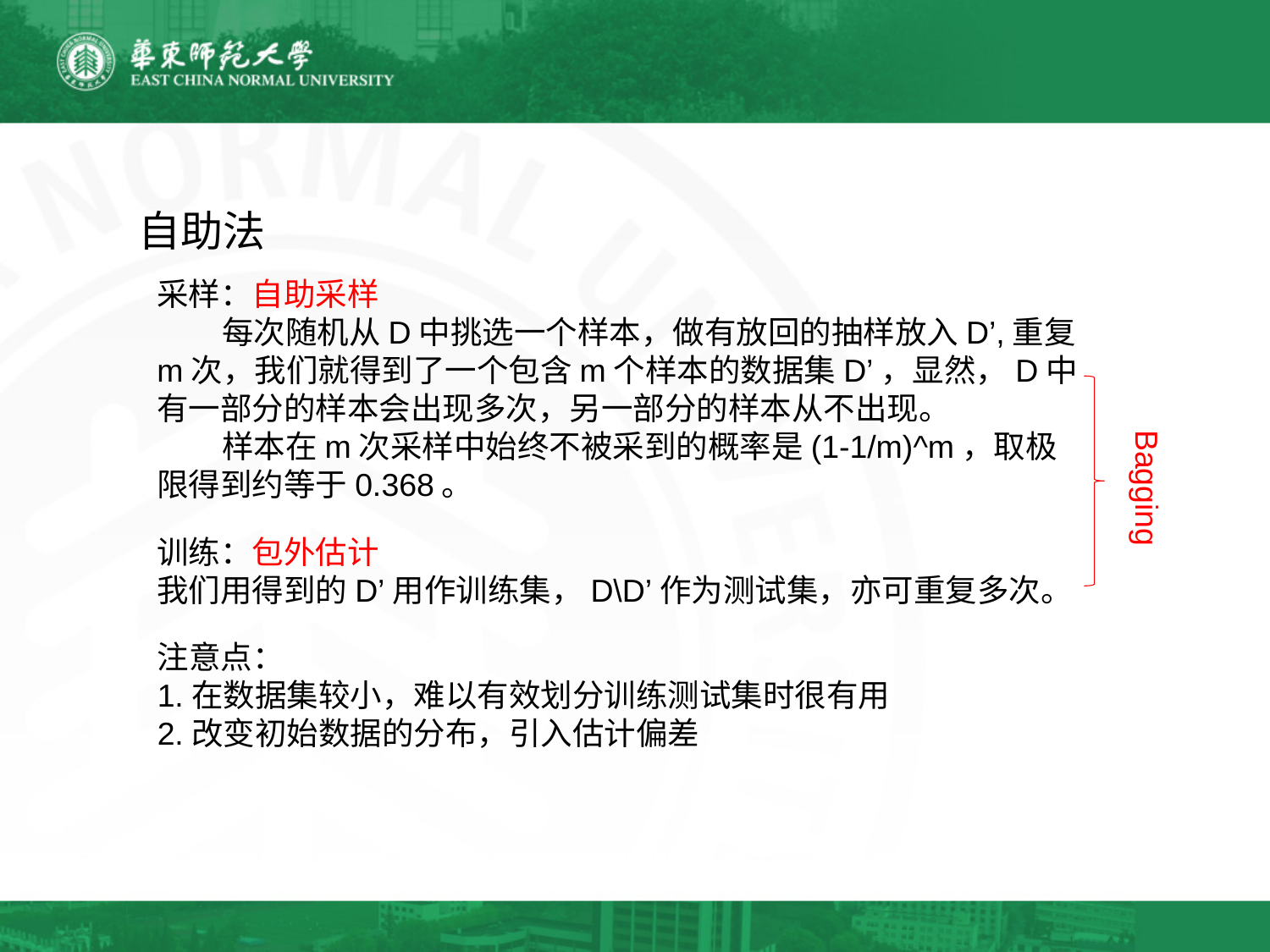

自助法
采样：自助采样
        每次随机从D中挑选一个样本，做有放回的抽样放入D’,重复m次，我们就得到了一个包含m个样本的数据集D’，显然，D中有一部分的样本会出现多次，另一部分的样本从不出现。
        样本在m次采样中始终不被采到的概率是(1-1/m)^m，取极限得到约等于0.368。

Bagging
训练：包外估计
我们用得到的D’用作训练集，D\D’作为测试集，亦可重复多次。
注意点：
1.在数据集较小，难以有效划分训练测试集时很有用
2.改变初始数据的分布，引入估计偏差